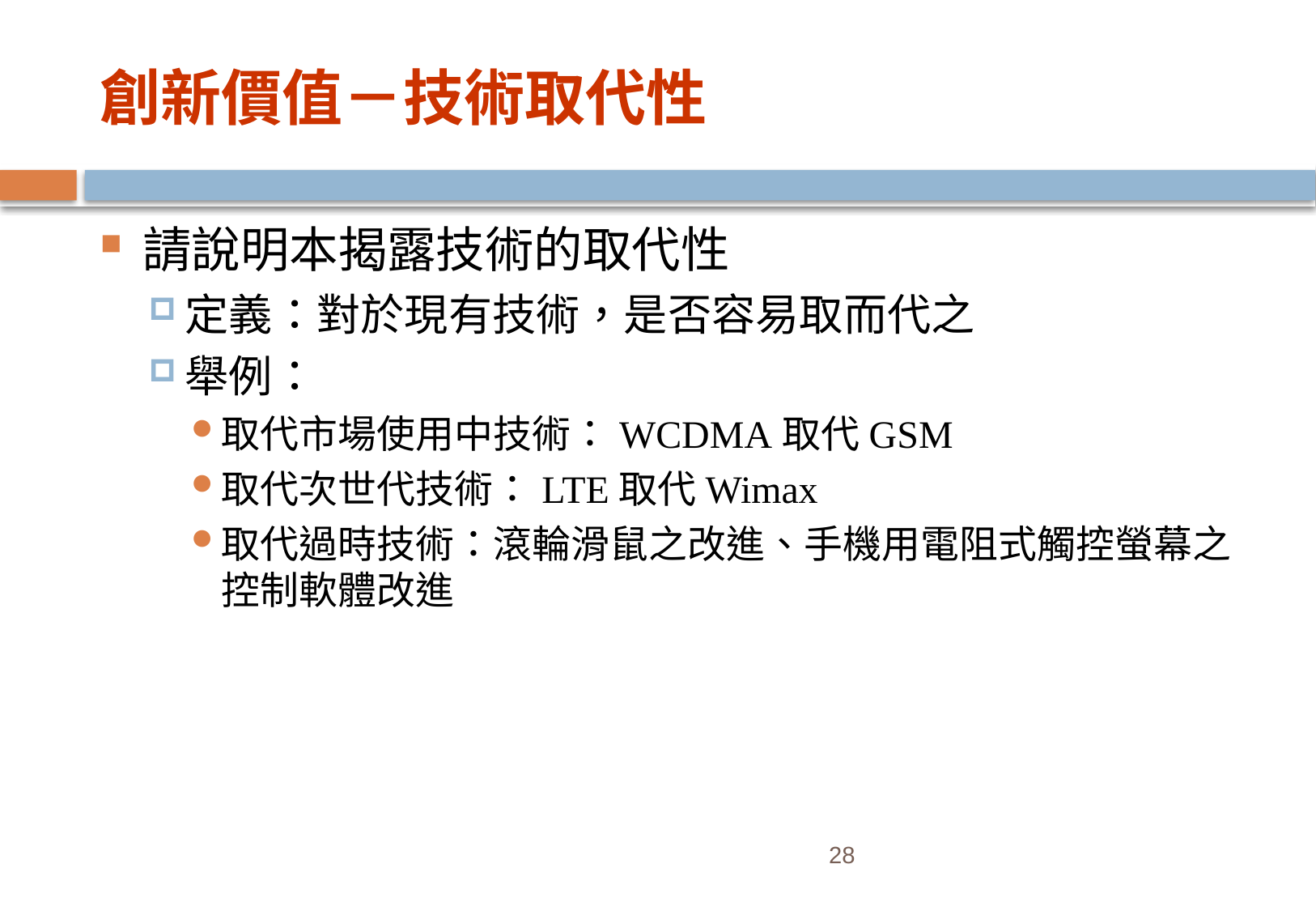

# 創新價值－技術取代性
請說明本揭露技術的取代性
定義：對於現有技術，是否容易取而代之
舉例：
取代市場使用中技術：WCDMA取代GSM
取代次世代技術：LTE取代Wimax
取代過時技術：滾輪滑鼠之改進、手機用電阻式觸控螢幕之控制軟體改進
28